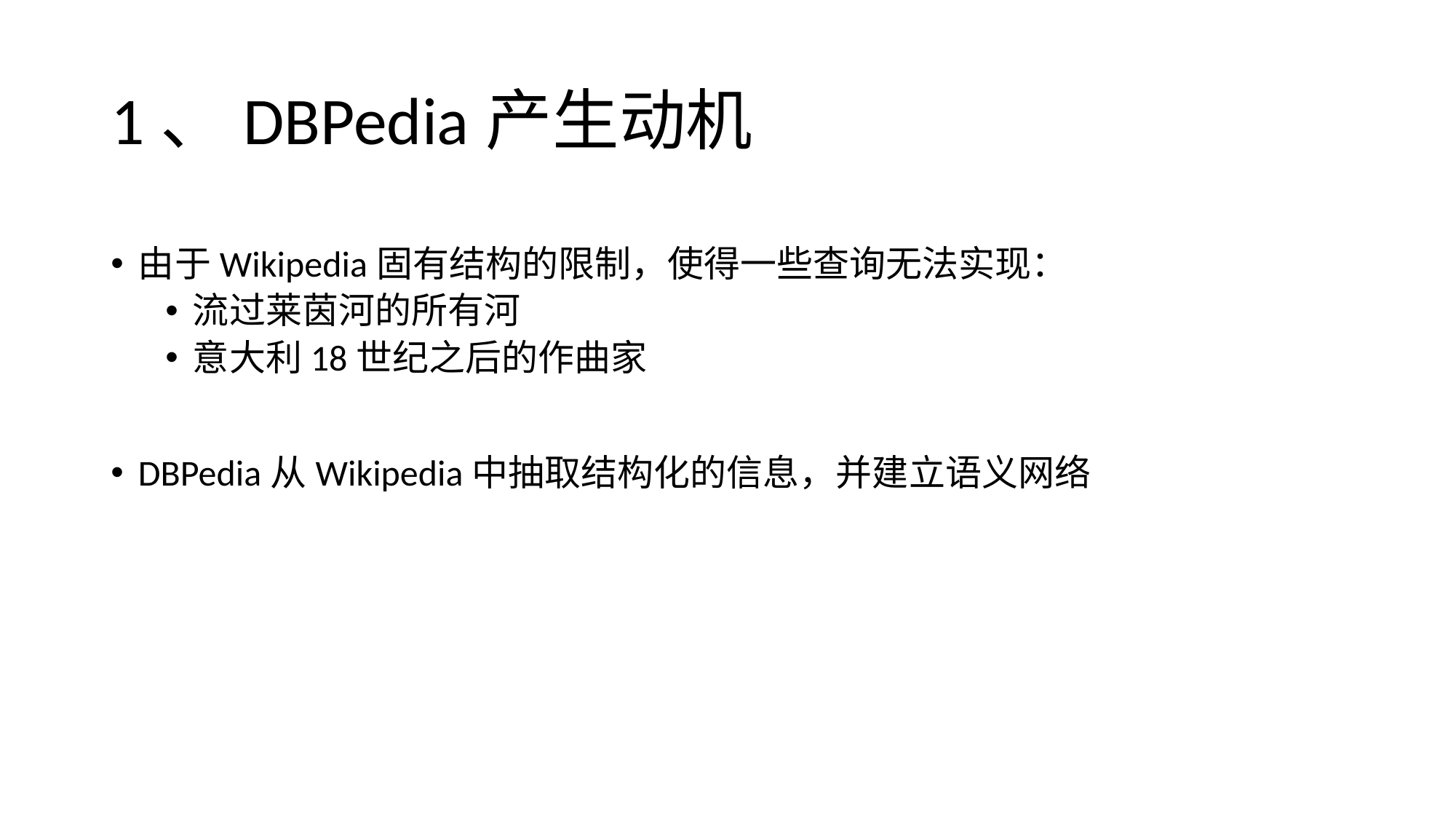

# 1、DBPedia产生动机
由于Wikipedia固有结构的限制，使得一些查询无法实现：
流过莱茵河的所有河
意大利18世纪之后的作曲家

DBPedia从Wikipedia中抽取结构化的信息，并建立语义网络